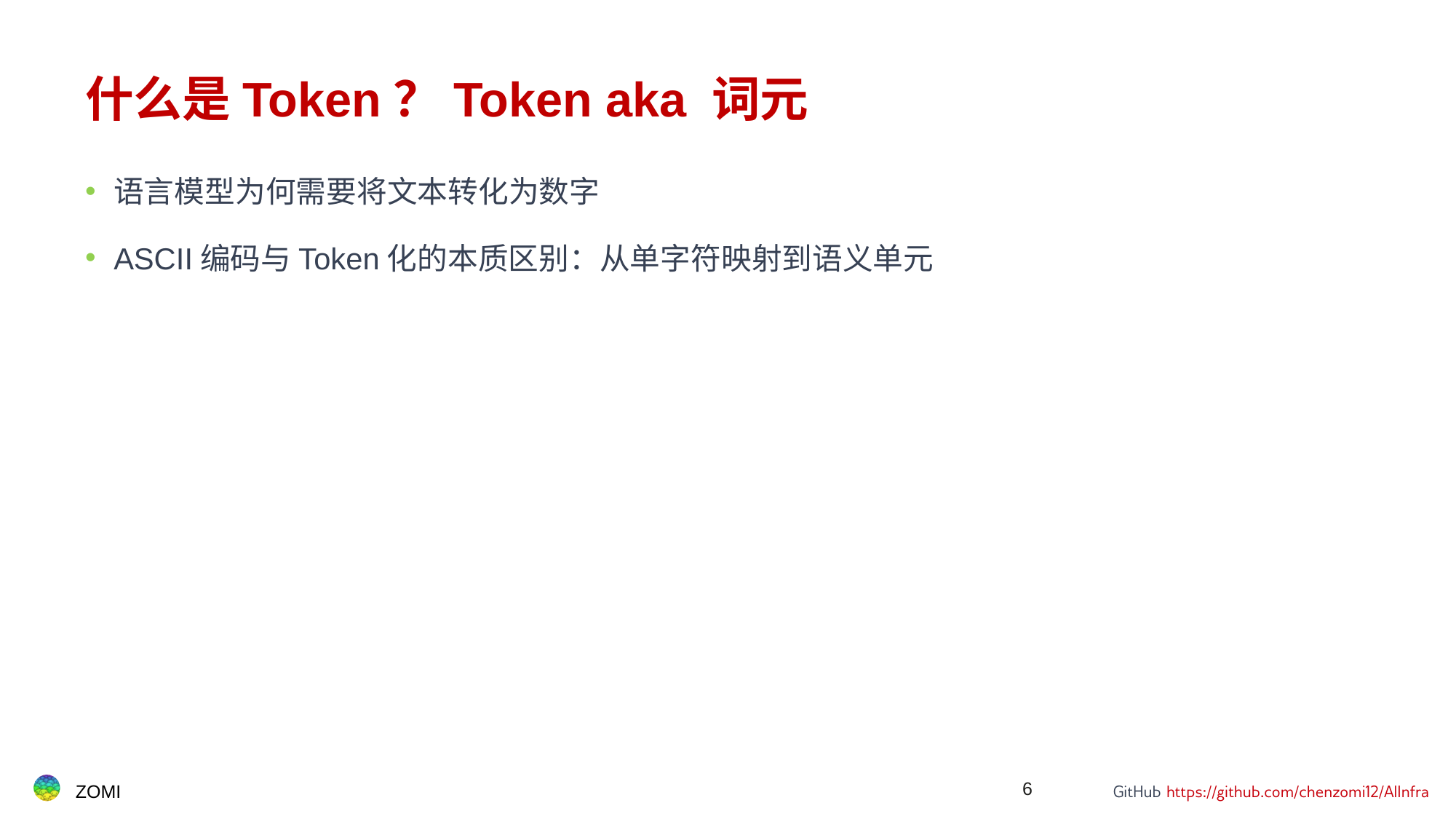

# 什么是Token？Token aka 词元
语言模型为何需要将文本转化为数字
ASCII编码与Token化的本质区别：从单字符映射到语义单元